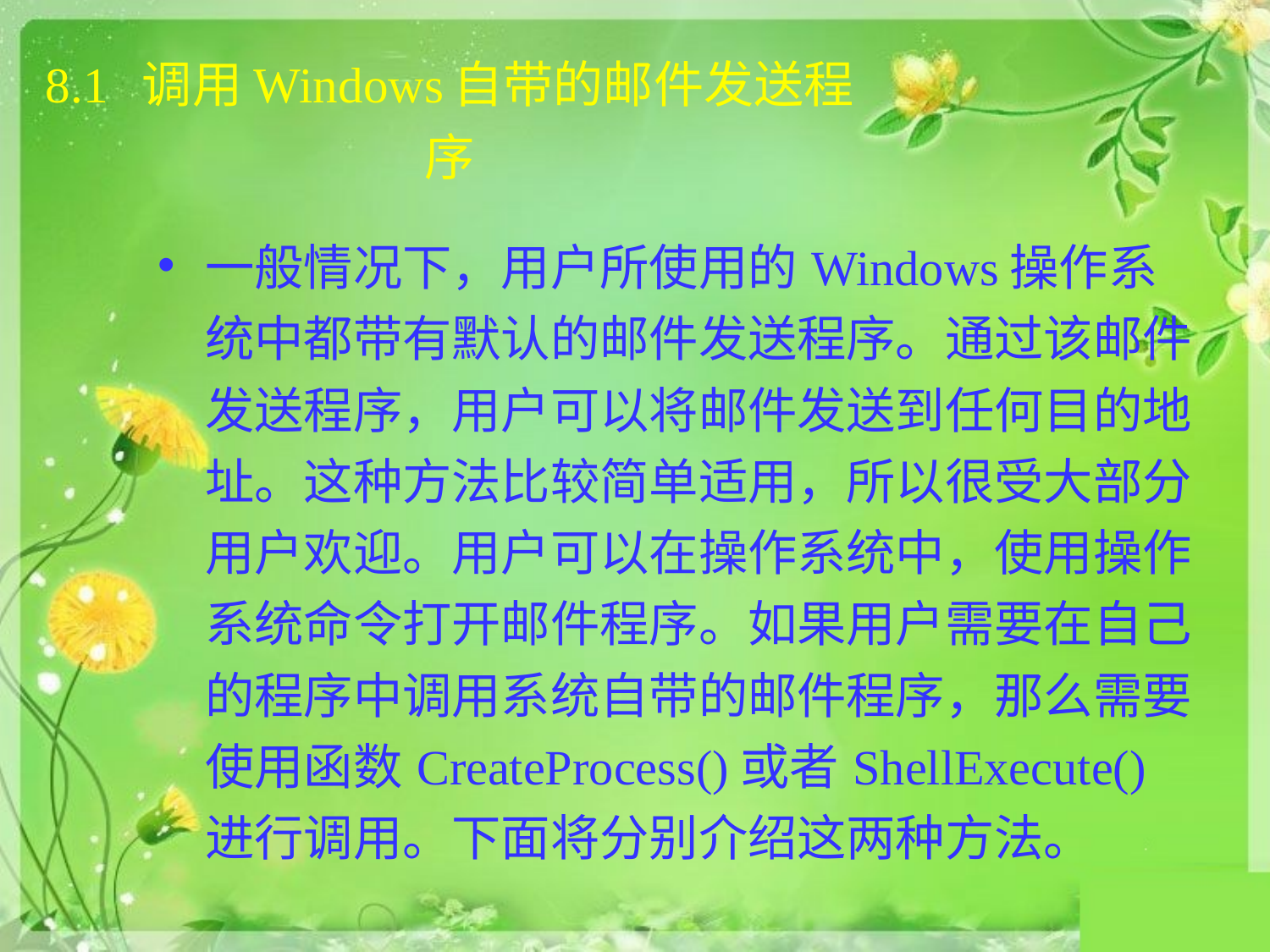

# 8.1  调用Windows自带的邮件发送程序
一般情况下，用户所使用的Windows操作系统中都带有默认的邮件发送程序。通过该邮件发送程序，用户可以将邮件发送到任何目的地址。这种方法比较简单适用，所以很受大部分用户欢迎。用户可以在操作系统中，使用操作系统命令打开邮件程序。如果用户需要在自己的程序中调用系统自带的邮件程序，那么需要使用函数CreateProcess()或者ShellExecute()进行调用。下面将分别介绍这两种方法。